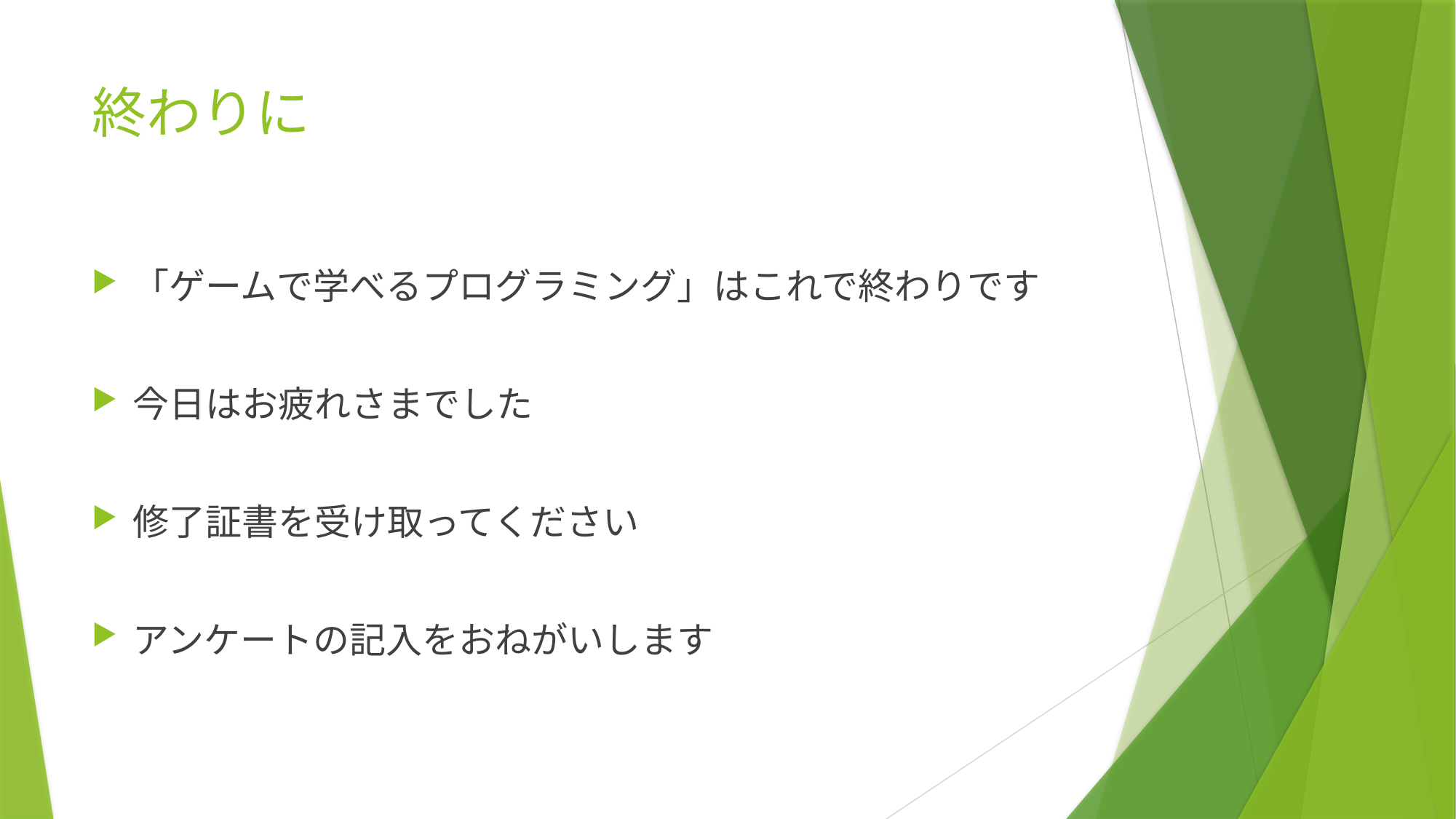

# 終わりに
「ゲームで学べるプログラミング」はこれで終わりです

今日はお疲れさまでした

修了証書を受け取ってください

アンケートの記入をおねがいします